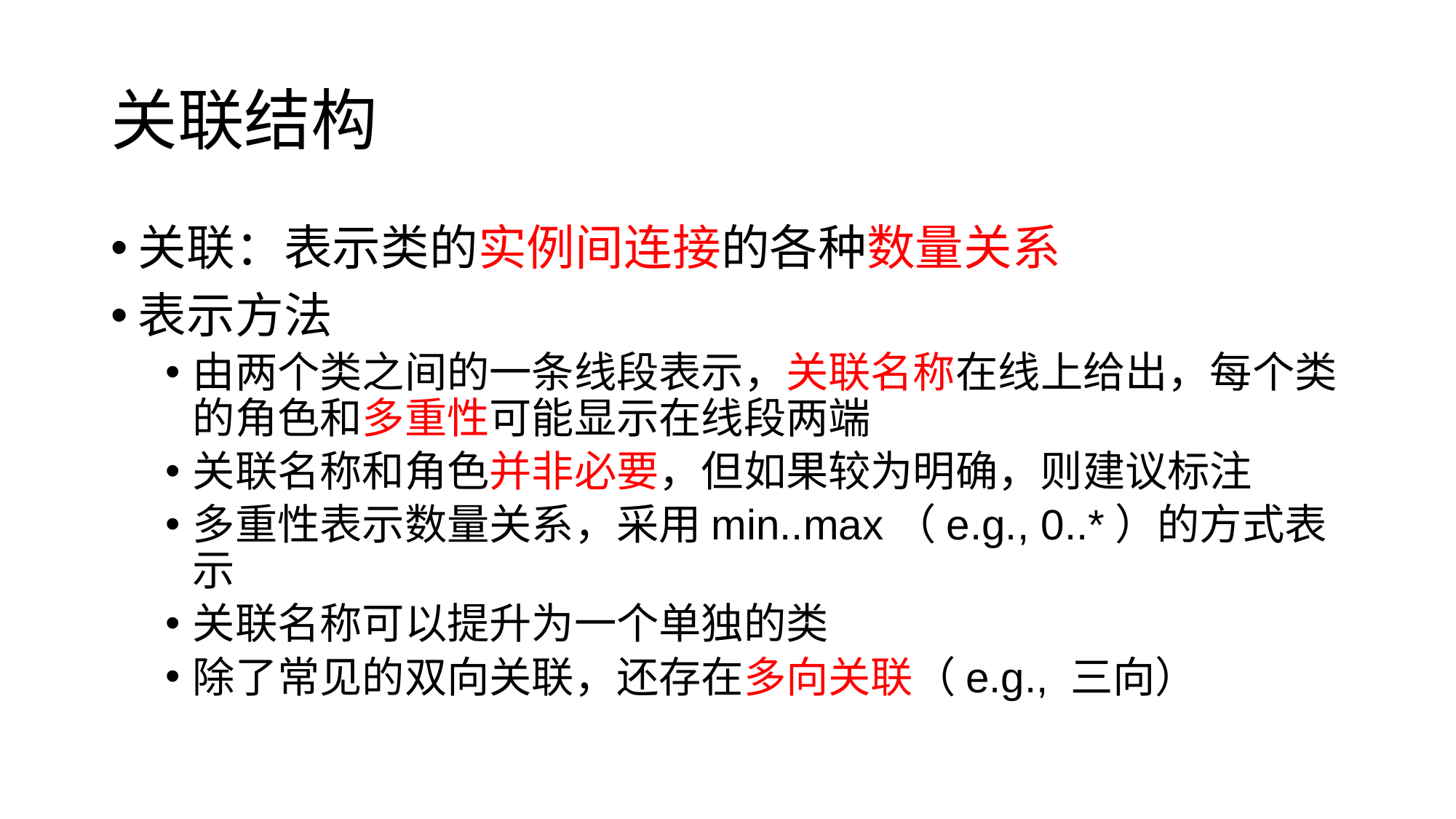

# 关联结构
关联：表示类的实例间连接的各种数量关系
表示方法
由两个类之间的一条线段表示，关联名称在线上给出，每个类的角色和多重性可能显示在线段两端
关联名称和角色并非必要，但如果较为明确，则建议标注
多重性表示数量关系，采用min..max（e.g., 0..*）的方式表示
关联名称可以提升为一个单独的类
除了常见的双向关联，还存在多向关联（e.g., 三向）